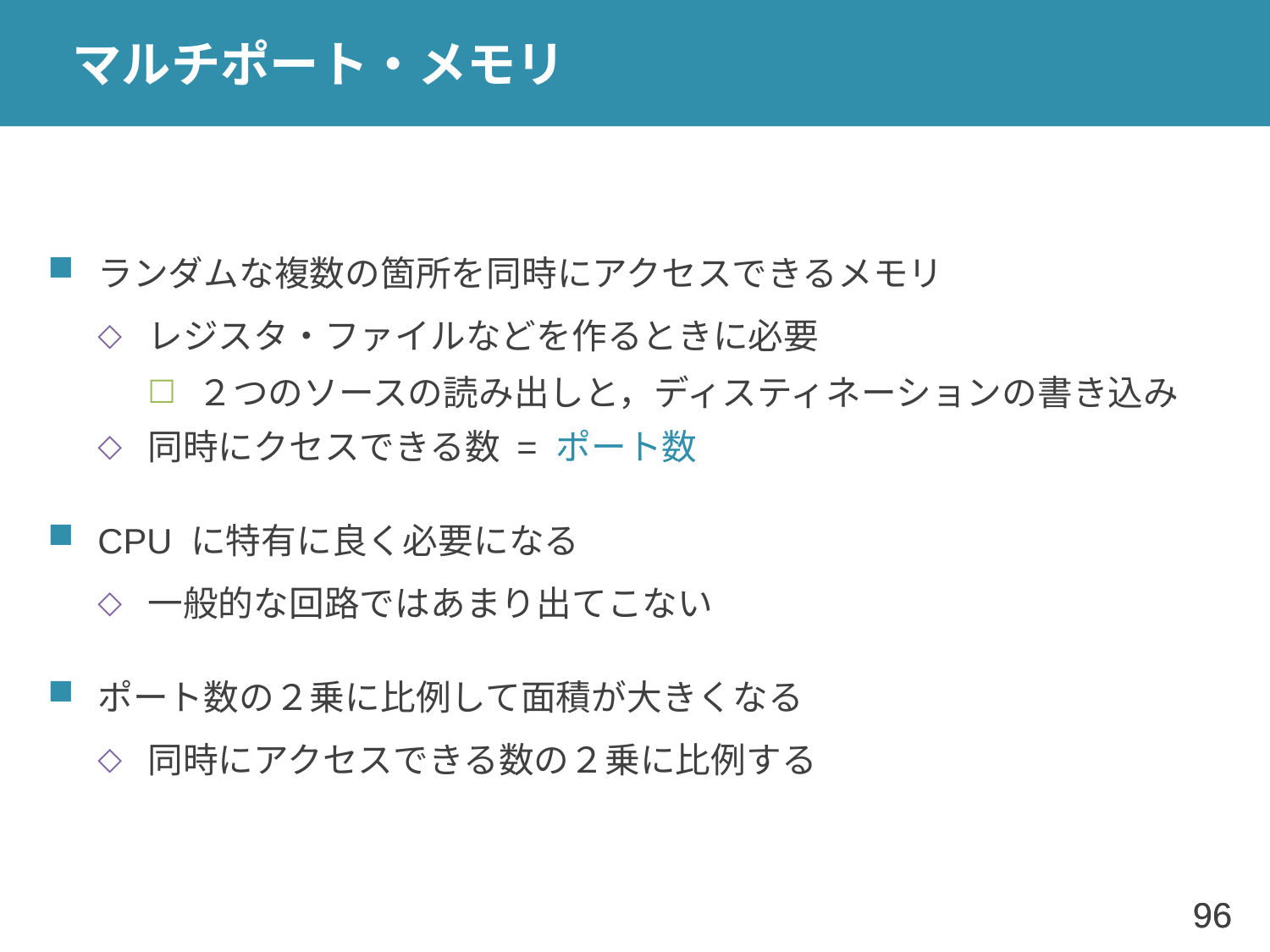

# マルチポート・メモリ
ランダムな複数の箇所を同時にアクセスできるメモリ
レジスタ・ファイルなどを作るときに必要
２つのソースの読み出しと，ディスティネーションの書き込み
同時にクセスできる数 = ポート数
CPU に特有に良く必要になる
一般的な回路ではあまり出てこない
ポート数の２乗に比例して面積が大きくなる
同時にアクセスできる数の２乗に比例する